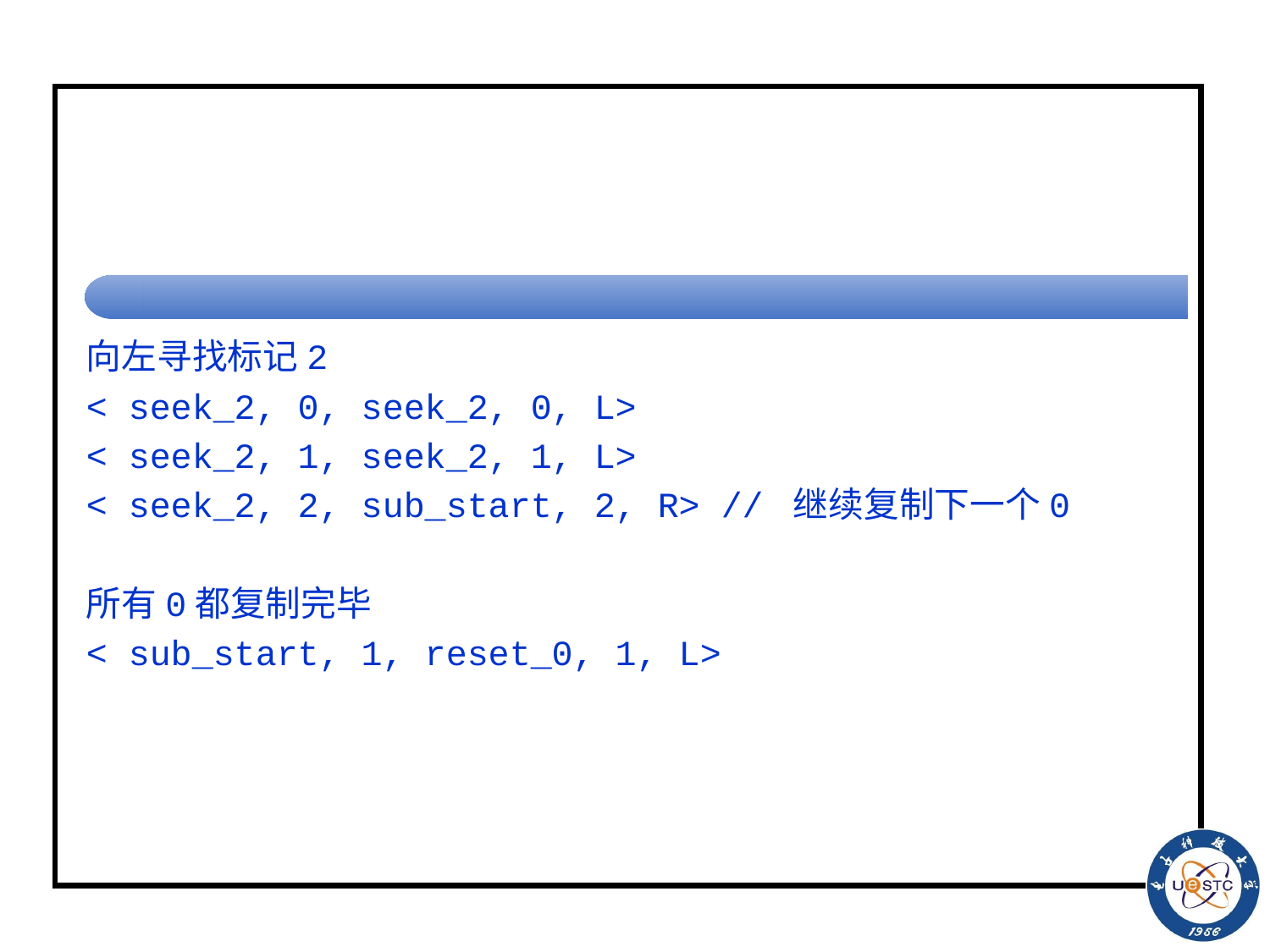

#
向左寻找标记2
< seek_2, 0, seek_2, 0, L>
< seek_2, 1, seek_2, 1, L>
< seek_2, 2, sub_start, 2, R> // 继续复制下一个0

所有0都复制完毕
< sub_start, 1, reset_0, 1, L>